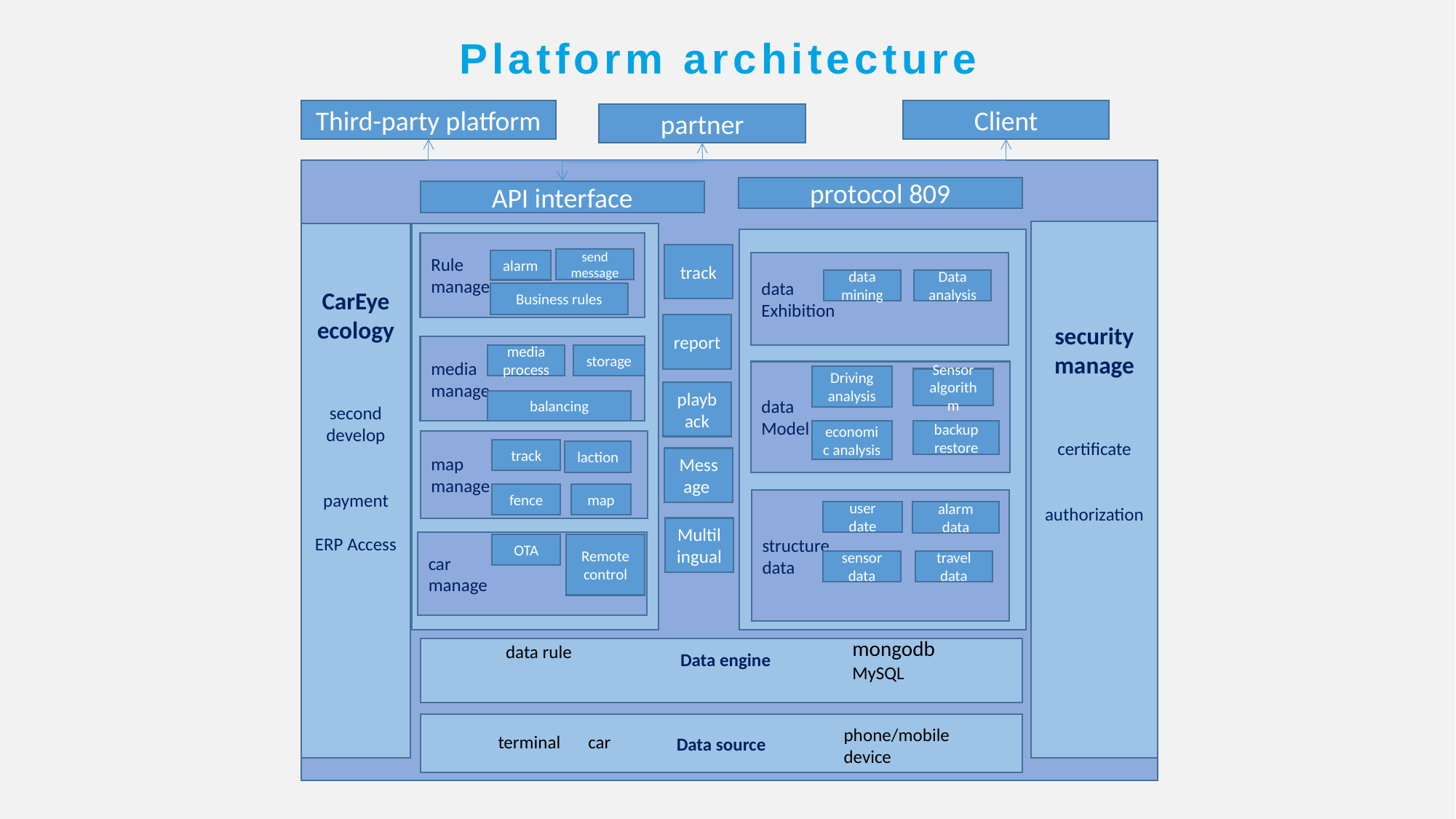

Platform architecture
Third-party platform
Client
partner

protocol 809
API interface

security manage

certificate

authorization

CarEye
ecology

second develop

payment

ERP Access

Rule
manage

规则管理
track
send message
alarm
data
Exhibition
data mining
Data analysis
Business rules
report
media
manage
media process
storage
data
Model
Driving analysis
Sensor algorithm
playback
balancing
economic analysis
backup
restore
map
manage
track
laction
Message
fence
map
structure
data
user
date
alarm
data
Multilingual
car
manage
OTA
Remote
control
sensor
data
travel
data
mongodb
data rule
  Data engine

MySQL
Data source
phone/mobile device
car
terminal